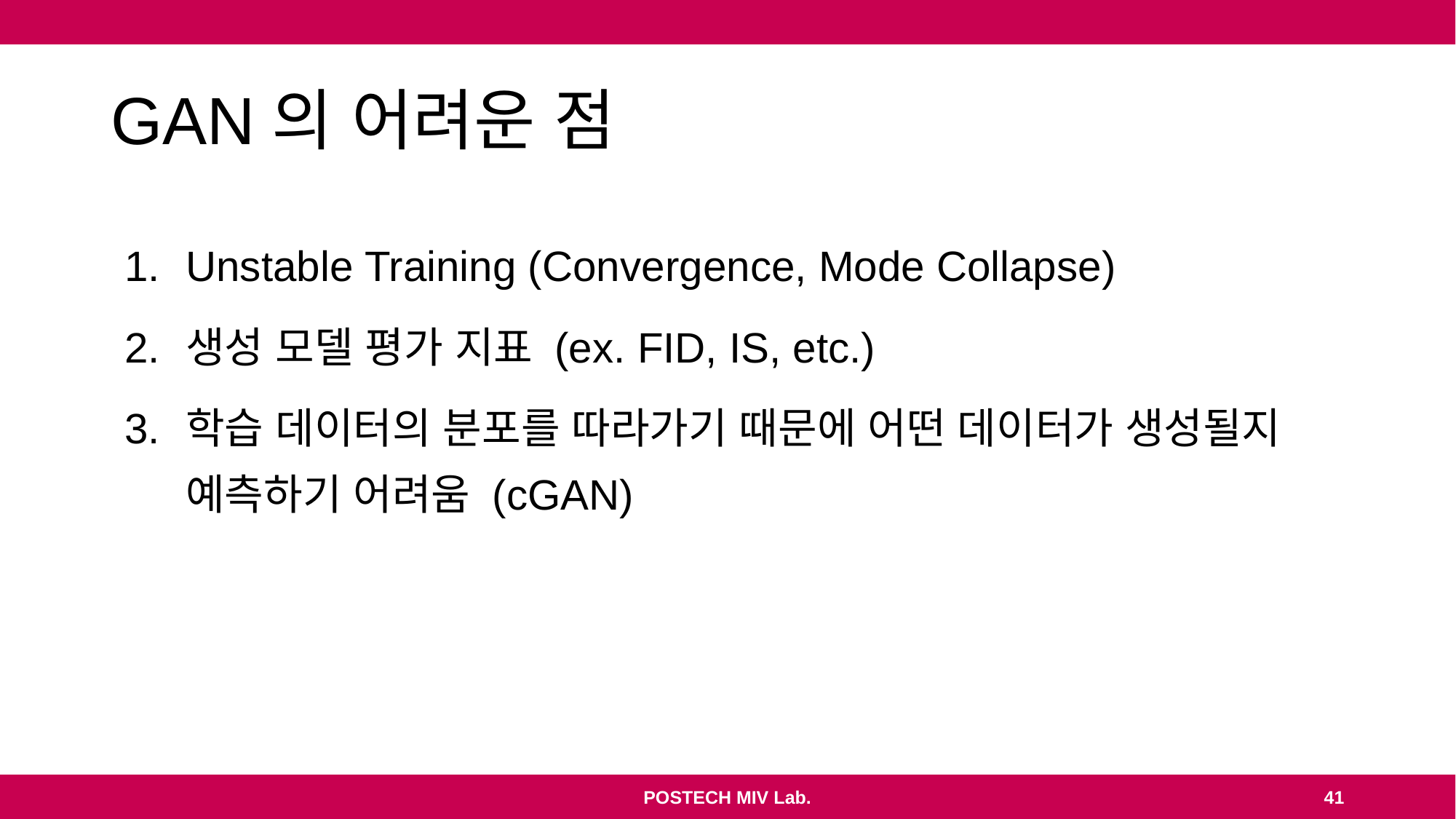

# GAN의 어려운 점
Unstable Training (Convergence, Mode Collapse)
생성 모델 평가 지표 (ex. FID, IS, etc.)
학습 데이터의 분포를 따라가기 때문에 어떤 데이터가 생성될지 예측하기 어려움 (cGAN)
POSTECH MIV Lab.
41